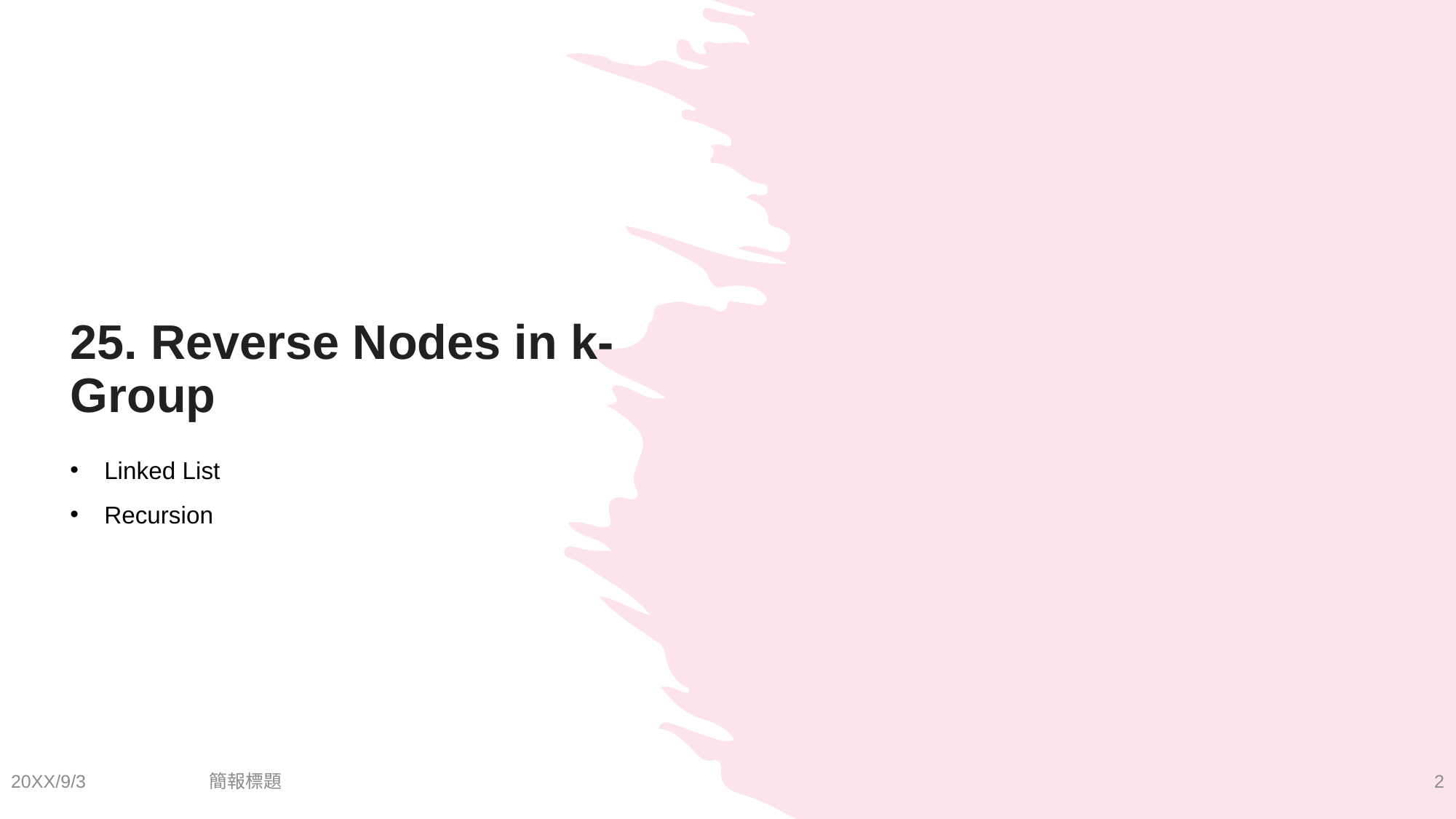

# 25. Reverse Nodes in k-Group

Linked List
Recursion
20XX/9/3
簡報標題
2